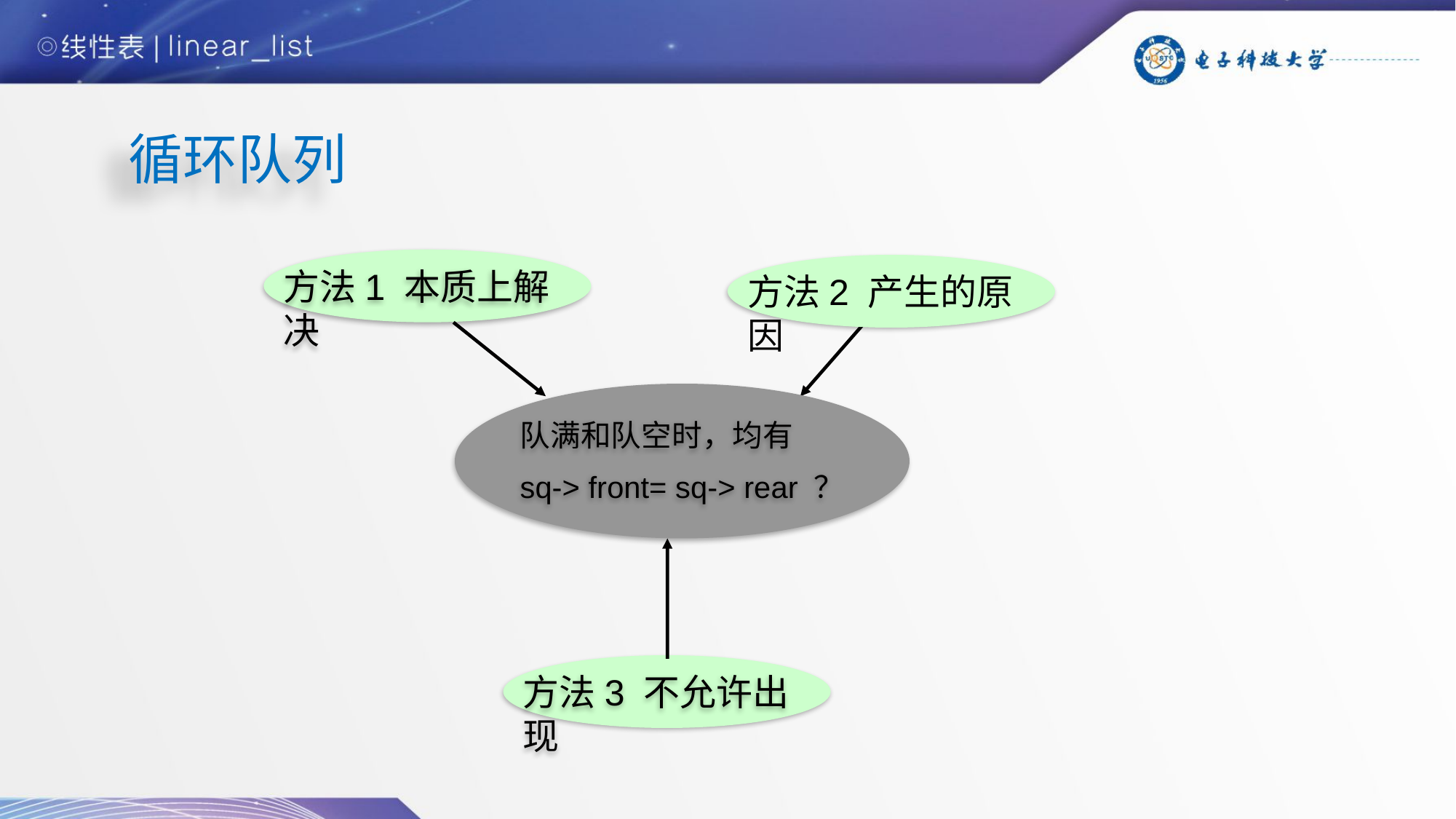

循环队列

方法1 本质上解决

方法2 产生的原因

队满和队空时，均有
sq-> front= sq-> rear ？

方法3 不允许出现